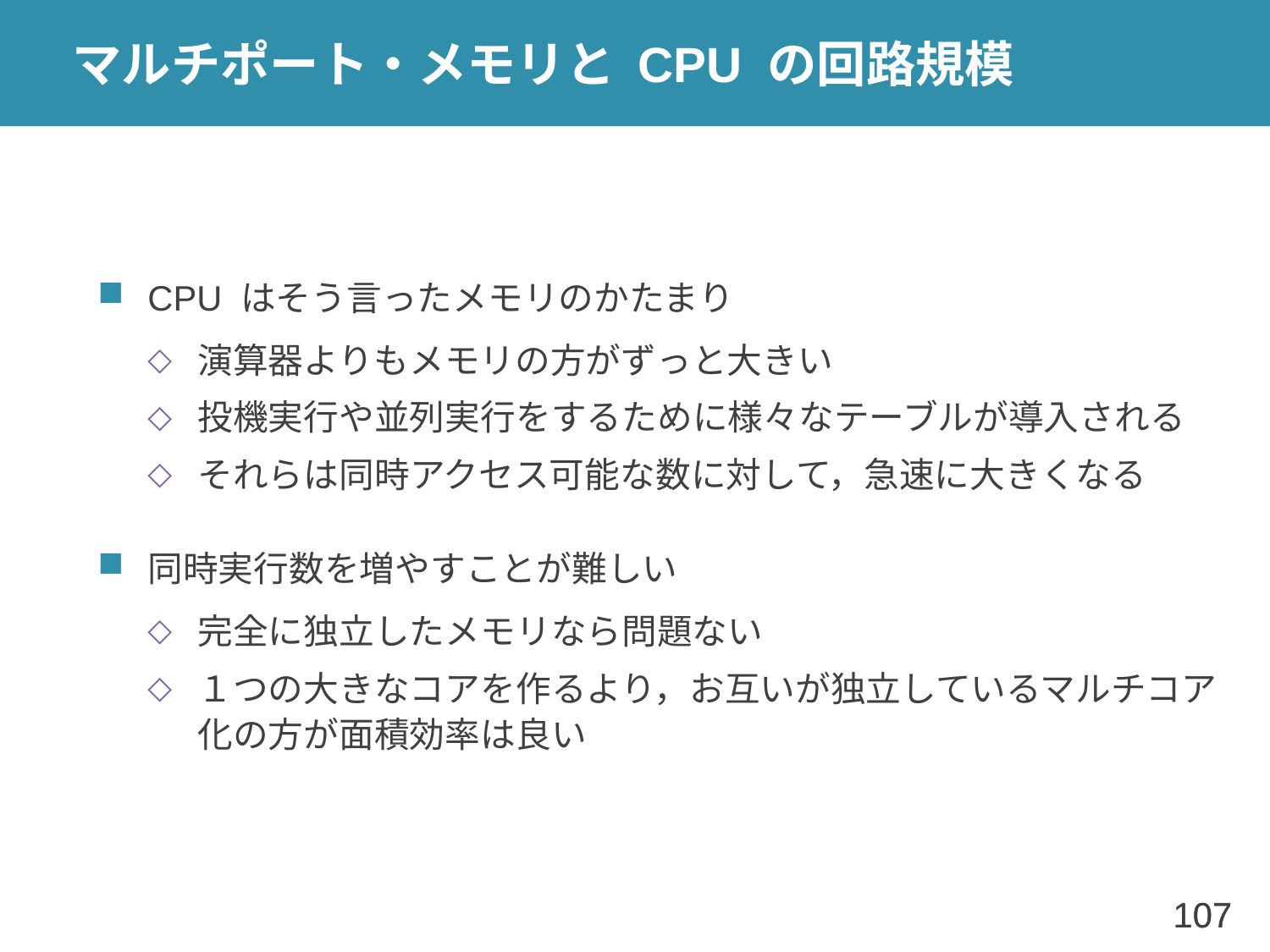

# マルチポート・メモリと CPU の回路規模
CPU はそう言ったメモリのかたまり
演算器よりもメモリの方がずっと大きい
投機実行や並列実行をするために様々なテーブルが導入される
それらは同時アクセス可能な数に対して，急速に大きくなる
同時実行数を増やすことが難しい
完全に独立したメモリなら問題ない
１つの大きなコアを作るより，お互いが独立しているマルチコア化の方が面積効率は良い